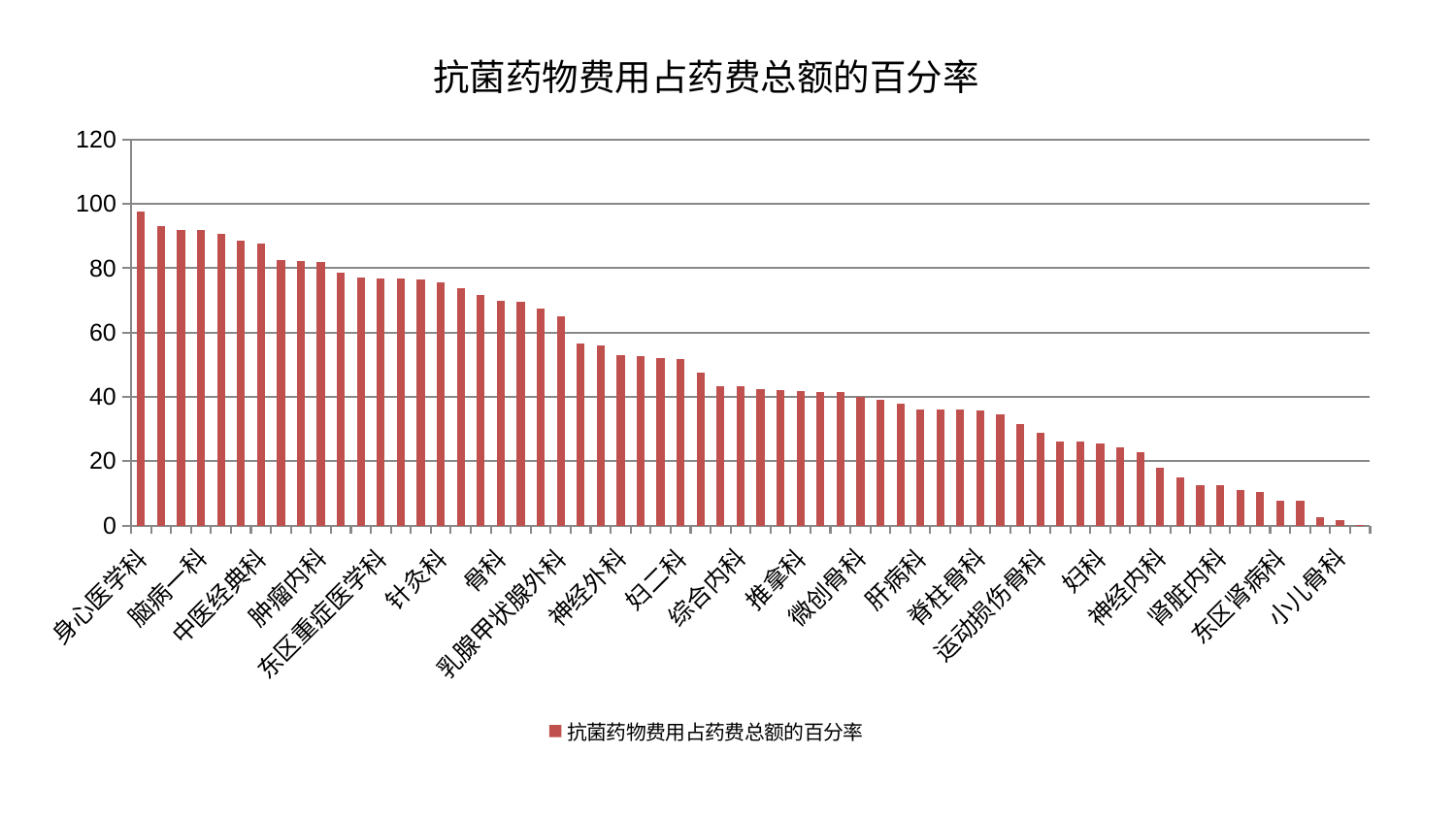

### Chart: 抗菌药物费用占药费总额的百分率

| Category | 抗菌药物费用占药费总额的百分率 |
|---|---|
| 身心医学科 | 97.76732668343196 |
| 显微骨科 | 93.22352990827656 |
| 风湿病科 | 91.92750354020806 |
| 脑病一科 | 91.84819896288549 |
| 周围血管科 | 90.55162945322415 |
| 脾胃科消化科合并 | 88.54752054415238 |
| 中医经典科 | 87.77299772532064 |
| 脑病二科 | 82.54263282749822 |
| 血液科 | 82.38257728121663 |
| 肿瘤内科 | 81.81622041293765 |
| 心病一科 | 78.58884606412246 |
| 产科 | 77.2561633805488 |
| 东区重症医学科 | 76.91782551629267 |
| 心病三科 | 76.79364046001042 |
| 耳鼻喉科 | 76.4060997695581 |
| 针灸科 | 75.74596584736592 |
| 眼科 | 73.88948416273422 |
| 重症医学科 | 71.56910361021683 |
| 骨科 | 69.85096930082655 |
| 康复科 | 69.50305205382621 |
| 小儿推拿科 | 67.53051649878297 |
| 乳腺甲状腺外科 | 64.93412547498032 |
| 美容皮肤科 | 56.50554345882948 |
| 口腔科 | 55.97210033563486 |
| 神经外科 | 52.987680736095456 |
| 肛肠科 | 52.592026793638794 |
| 关节骨科 | 52.02890115596661 |
| 妇二科 | 51.89998383577383 |
| 儿科 | 47.47110582023879 |
| 脑病三科 | 43.2904108495832 |
| 综合内科 | 43.20571554149453 |
| 男科 | 42.31246442751555 |
| 治未病中心 | 42.06235693615077 |
| 推拿科 | 41.934041448944726 |
| 心血管内科 | 41.542069569903695 |
| 皮肤科 | 41.366584485706916 |
| 微创骨科 | 39.82939144860271 |
| 普通外科 | 39.09227478030748 |
| 心病四科 | 37.94076802324224 |
| 肝病科 | 36.16673474738541 |
| 心病二科 | 35.99482470001823 |
| 内分泌科 | 35.929130898085205 |
| 脊柱骨科 | 35.87319390505665 |
| 中医外治中心 | 34.566397232167056 |
| 创伤骨科 | 31.577588126115042 |
| 运动损伤骨科 | 28.78108781028108 |
| 泌尿外科 | 26.233716208121404 |
| 胸外科 | 26.05868621291938 |
| 妇科 | 25.395475515711418 |
| 呼吸内科 | 24.320458582196913 |
| 老年医学科 | 22.67588488743959 |
| 神经内科 | 17.828056289355978 |
| 消化内科 | 15.00598559972406 |
| 西区重症医学科 | 12.599319561739208 |
| 肾脏内科 | 12.3781428301726 |
| 脾胃病科 | 11.16371492341177 |
| 肝胆外科 | 10.30011583653705 |
| 东区肾病科 | 7.773554096694779 |
| 妇科妇二科合并 | 7.590686234480715 |
| 肾病科 | 2.6725848631057536 |
| 小儿骨科 | 1.7653306754227271 |
| 医院 | 0.0389 |
190